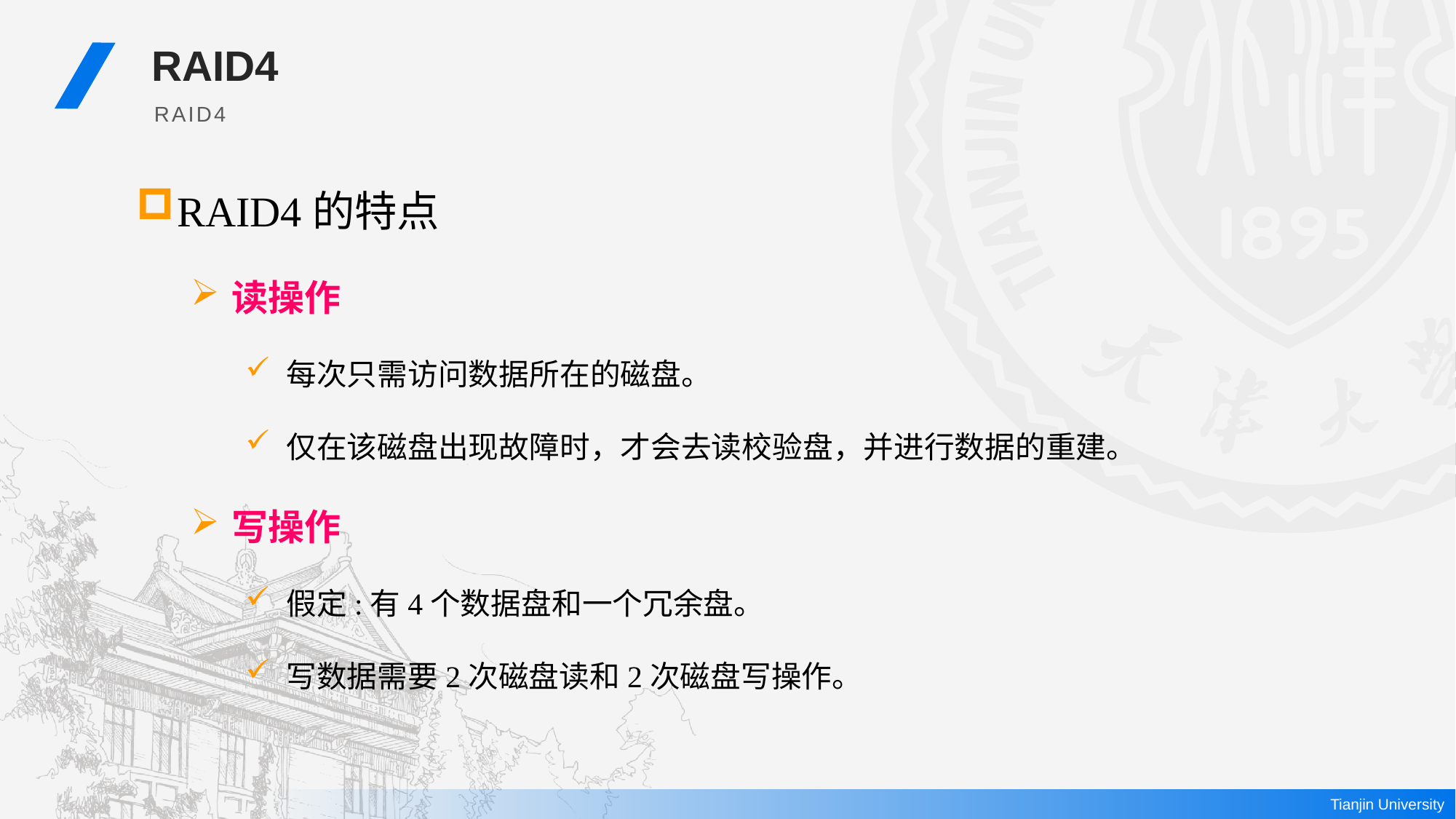

RAID4
RAID4
RAID4的特点
读操作
每次只需访问数据所在的磁盘。
仅在该磁盘出现故障时，才会去读校验盘，并进行数据的重建。
写操作
假定:有4个数据盘和一个冗余盘。
写数据需要2次磁盘读和2次磁盘写操作。